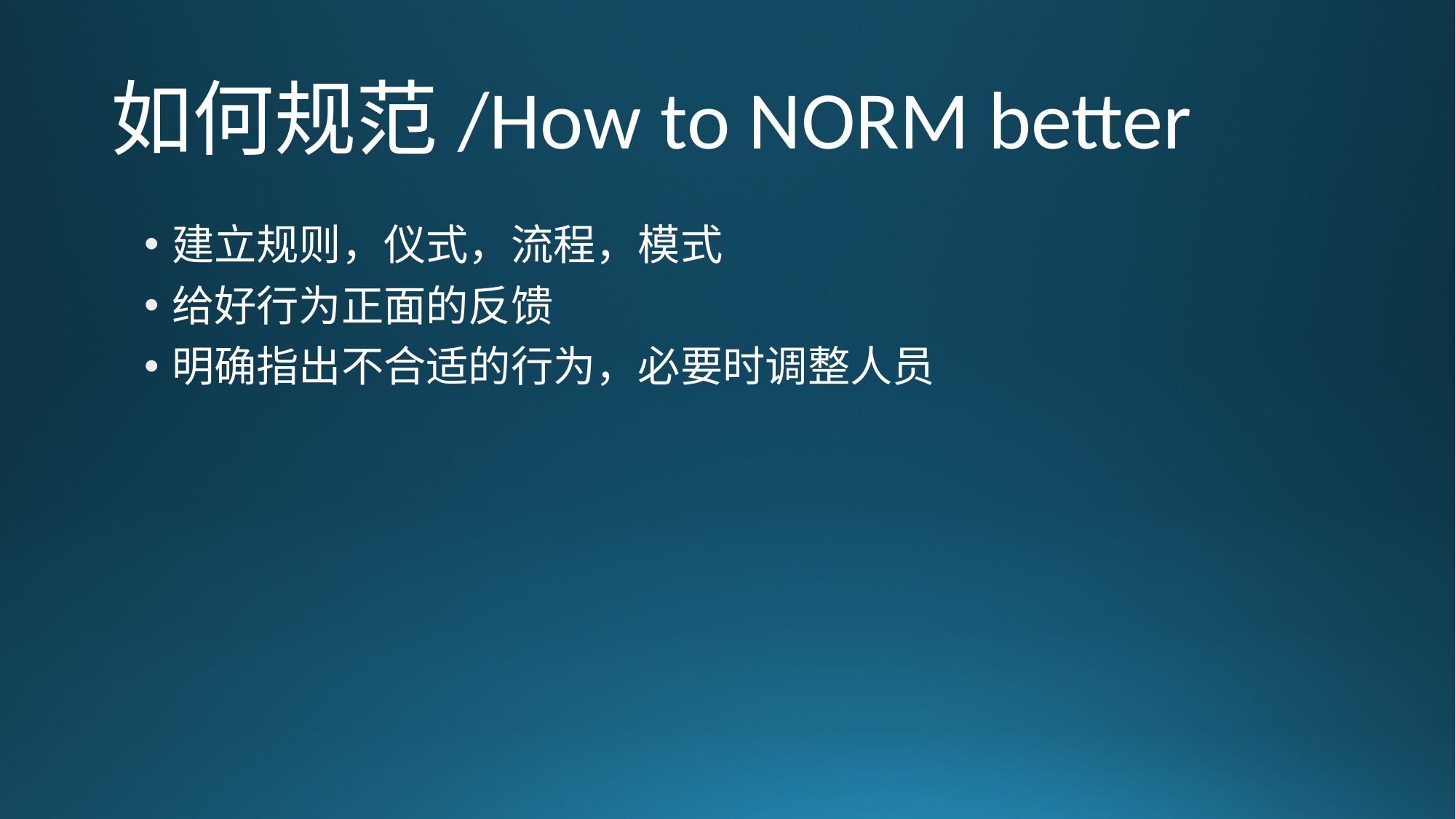

# 如何规范/How to NORM better
建立规则，仪式，流程，模式
给好行为正面的反馈
明确指出不合适的行为，必要时调整人员